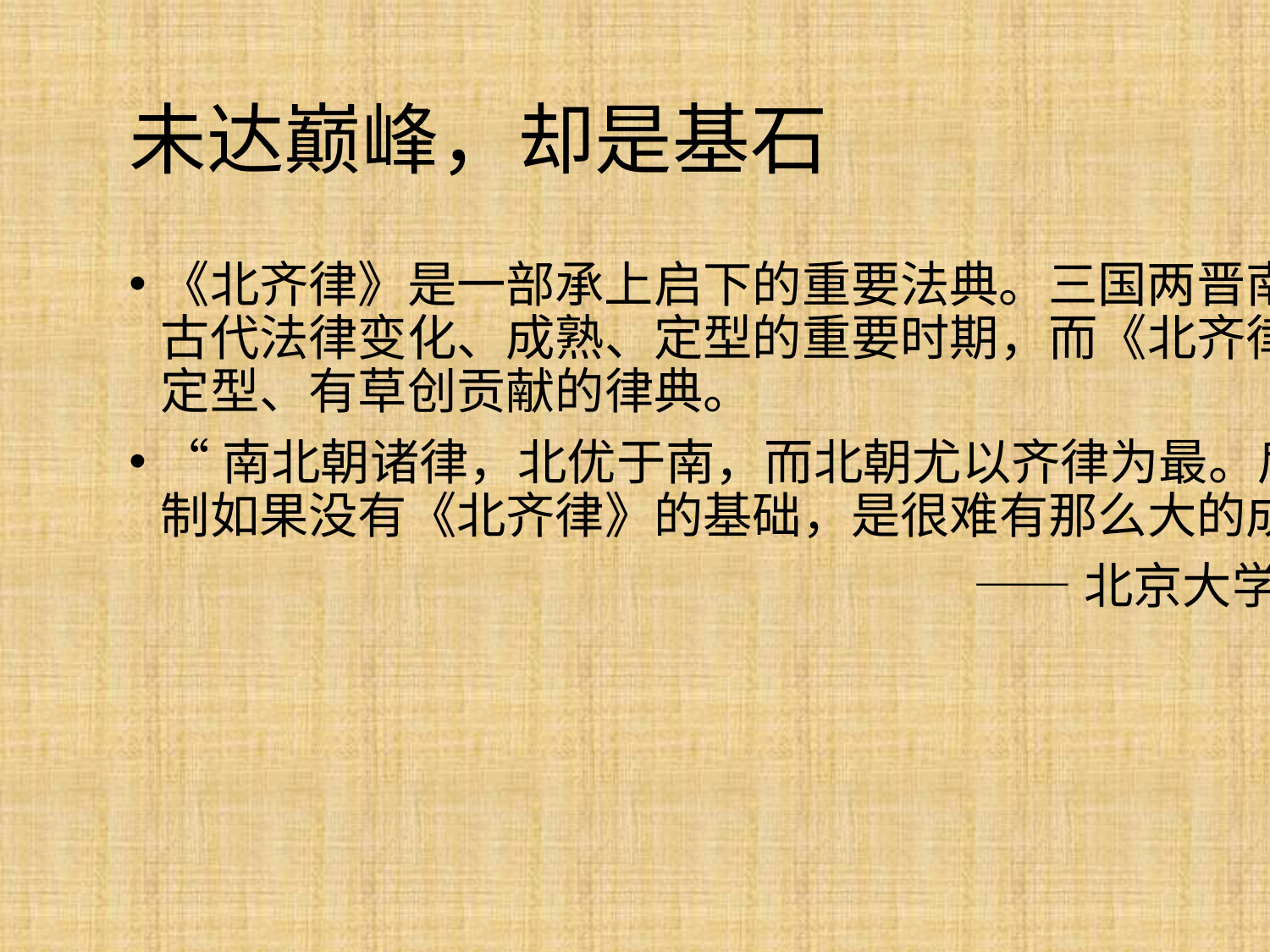

# 未达巅峰，却是基石
《北齐律》是一部承上启下的重要法典。三国两晋南北朝是中国古代法律变化、成熟、定型的重要时期，而《北齐律》则是最后定型、有草创贡献的律典。
“南北朝诸律，北优于南，而北朝尤以齐律为最。后来的隋唐法制如果没有《北齐律》的基础，是很难有那么大的成就的。”
——北京大学·程树德教授